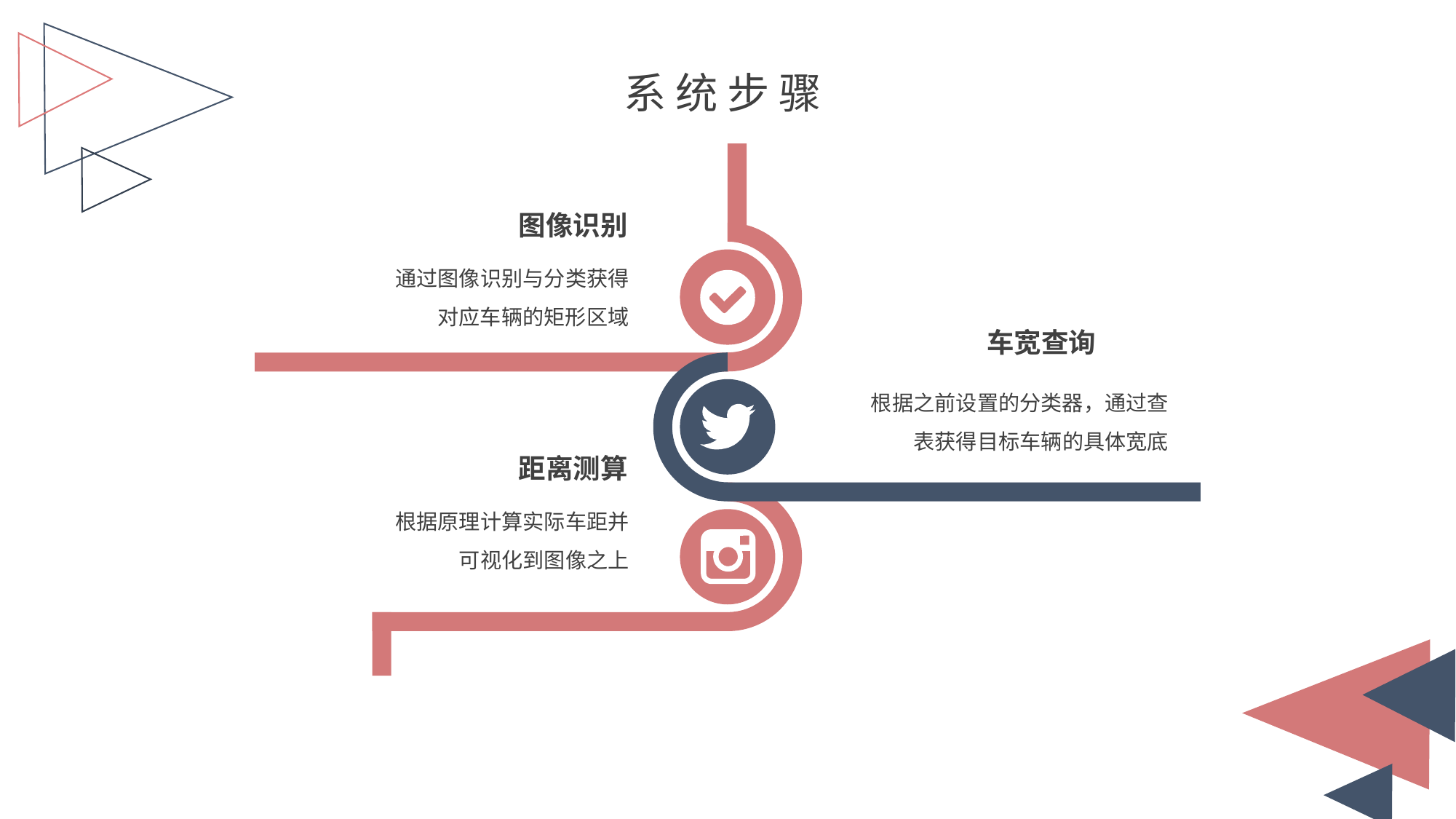

系统步骤

图像识别
通过图像识别与分类获得对应车辆的矩形区域
车宽查询

根据之前设置的分类器，通过查表获得目标车辆的具体宽底
距离测算

根据原理计算实际车距并可视化到图像之上